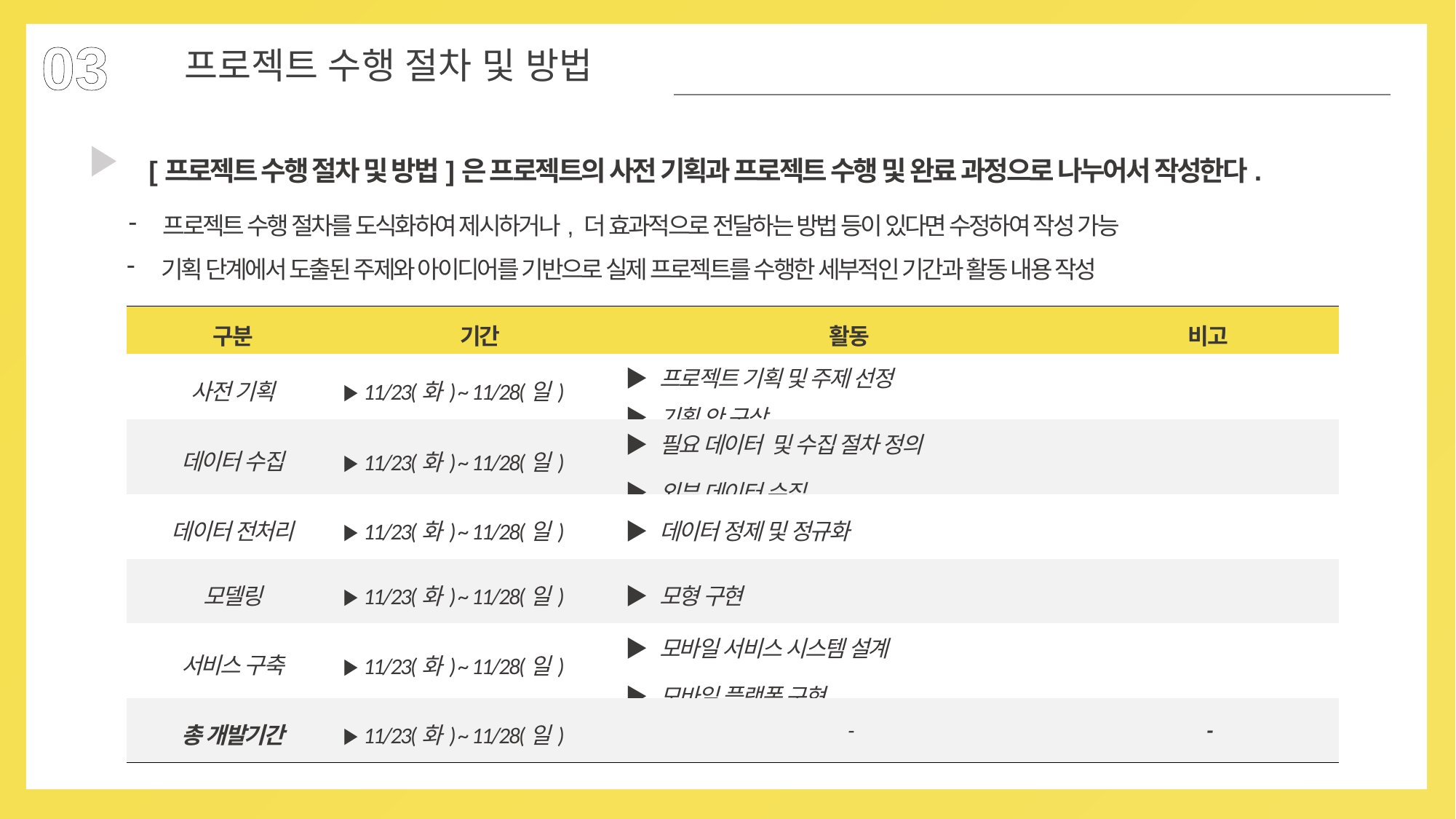

03

프로젝트 수행 절차 및 방법
▶
[프로젝트 수행 절차 및 방법]은 프로젝트의 사전 기획과 프로젝트 수행 및 완료 과정으로 나누어서 작성한다.
프로젝트 수행 절차를 도식화하여 제시하거나, 더 효과적으로 전달하는 방법 등이 있다면 수정하여 작성 가능
기획 단계에서 도출된 주제와 아이디어를 기반으로 실제 프로젝트를 수행한 세부적인 기간과 활동 내용 작성
| 구분 | 기간 | 활동 | 비고 |
| --- | --- | --- | --- |
| 사전 기획 | ▶ 11/23(화) ~ 11/28(일) | ▶ 프로젝트 기획 및 주제 선정 ▶ 기획 안 구상 |  |
| 데이터 수집 | ▶ 11/23(화) ~ 11/28(일) | ▶ 필요 데이터 및 수집 절차 정의 ▶ 외부 데이터 수집 |  |
| 데이터 전처리 | ▶ 11/23(화) ~ 11/28(일) | ▶ 데이터 정제 및 정규화 |  |
| 모델링 | ▶ 11/23(화) ~ 11/28(일) | ▶ 모형 구현 |  |
| 서비스 구축 | ▶ 11/23(화) ~ 11/28(일) | ▶ 모바일 서비스 시스템 설계 ▶ 모바일 플랫폼 구현 |  |
| 총 개발기간 | ▶ 11/23(화) ~ 11/28(일) | - | - |